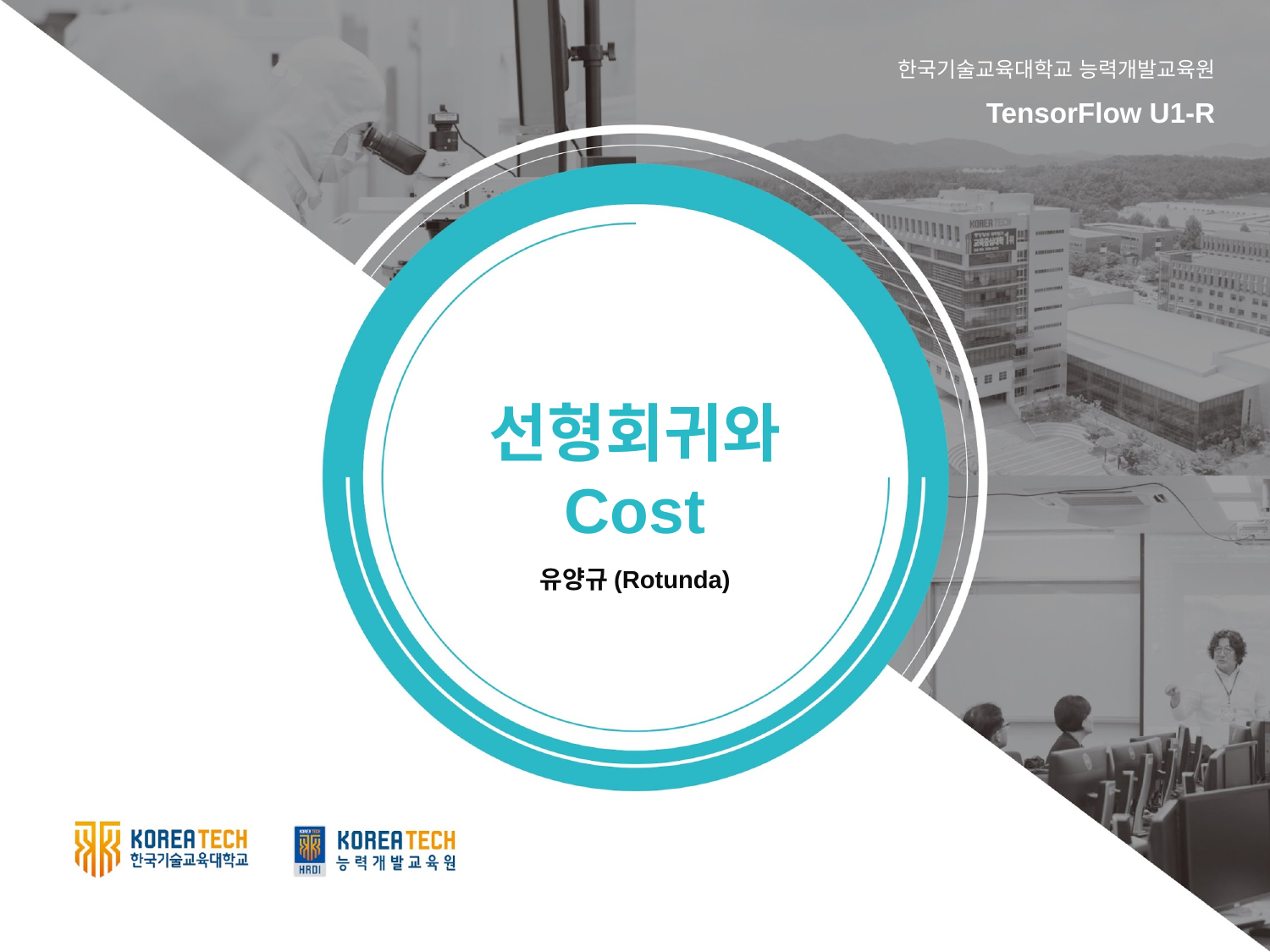

한국기술교육대학교 능력개발교육원
TensorFlow U1-R
선형회귀와 Cost
유양규(Rotunda)